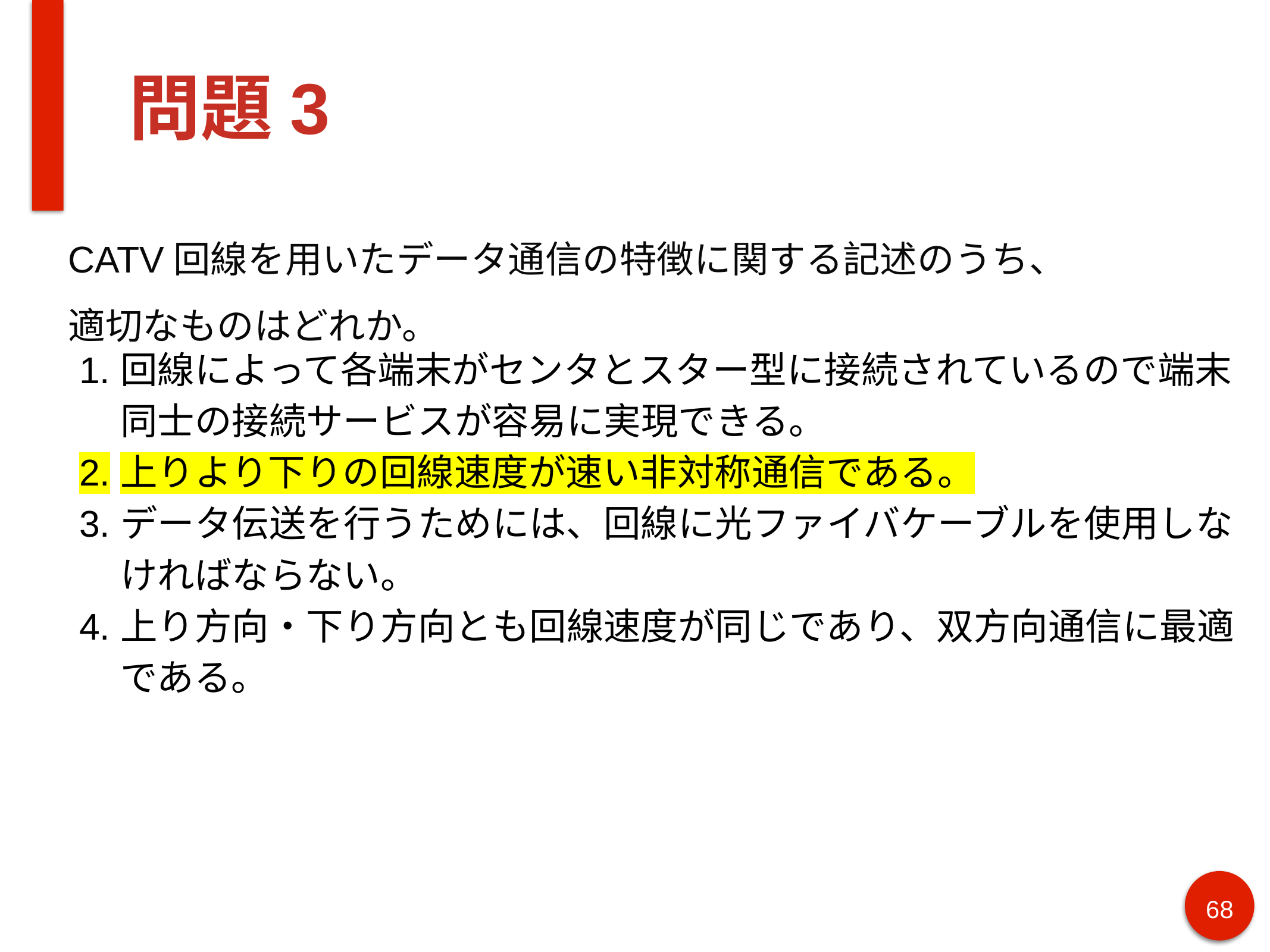

# 問題3
CATV回線を用いたデータ通信の特徴に関する記述のうち、　　　　適切なものはどれか。
回線によって各端末がセンタとスター型に接続されているので端末同士の接続サービスが容易に実現できる。
上りより下りの回線速度が速い非対称通信である。
データ伝送を行うためには、回線に光ファイバケーブルを使用しなければならない。
上り方向・下り方向とも回線速度が同じであり、双方向通信に最適である。

68